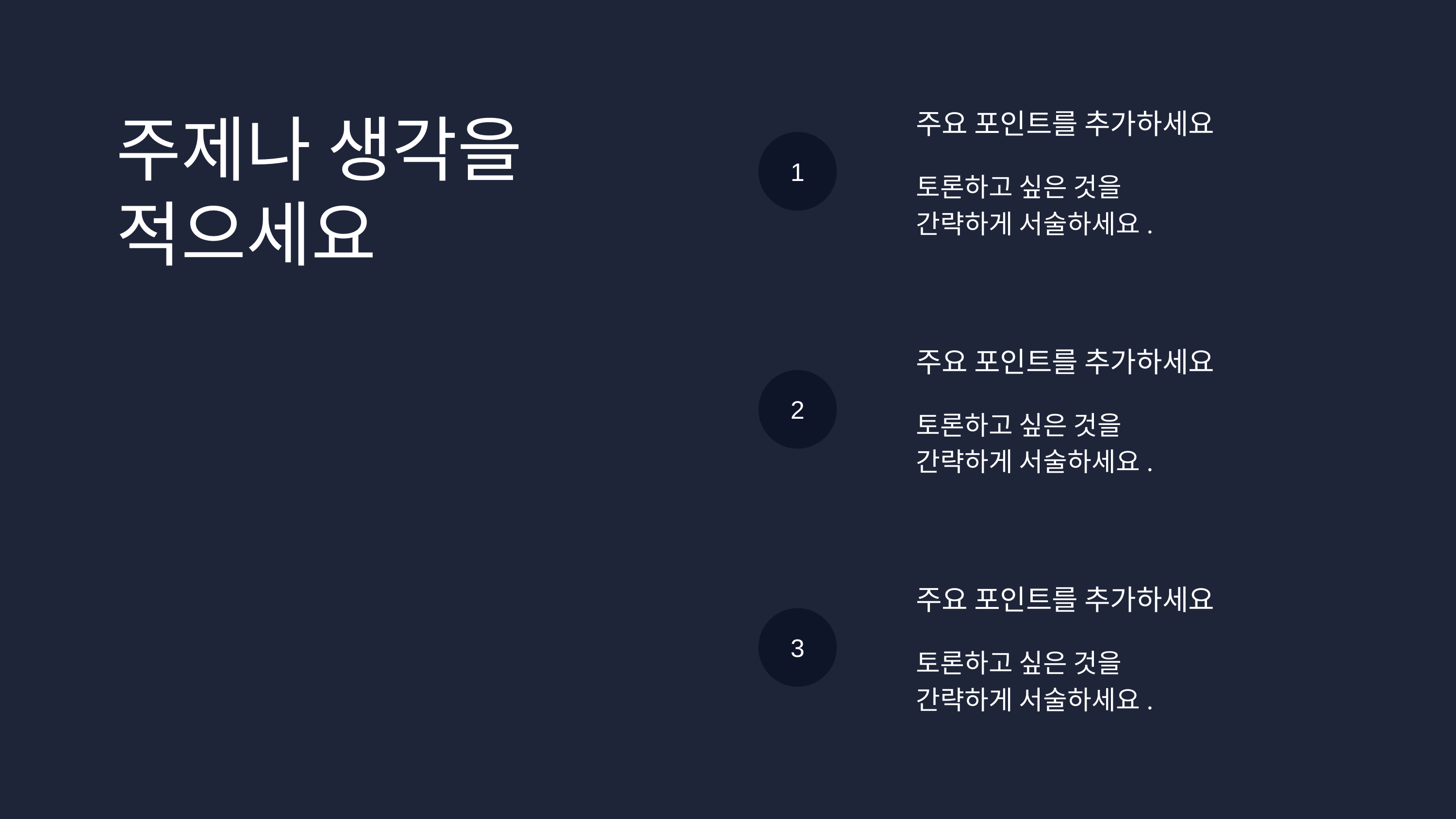

주요 포인트를 추가하세요
주제나 생각을 적으세요

1
토론하고 싶은 것을
간략하게 서술하세요.
주요 포인트를 추가하세요

2
토론하고 싶은 것을
간략하게 서술하세요.
주요 포인트를 추가하세요

3
토론하고 싶은 것을
간략하게 서술하세요.